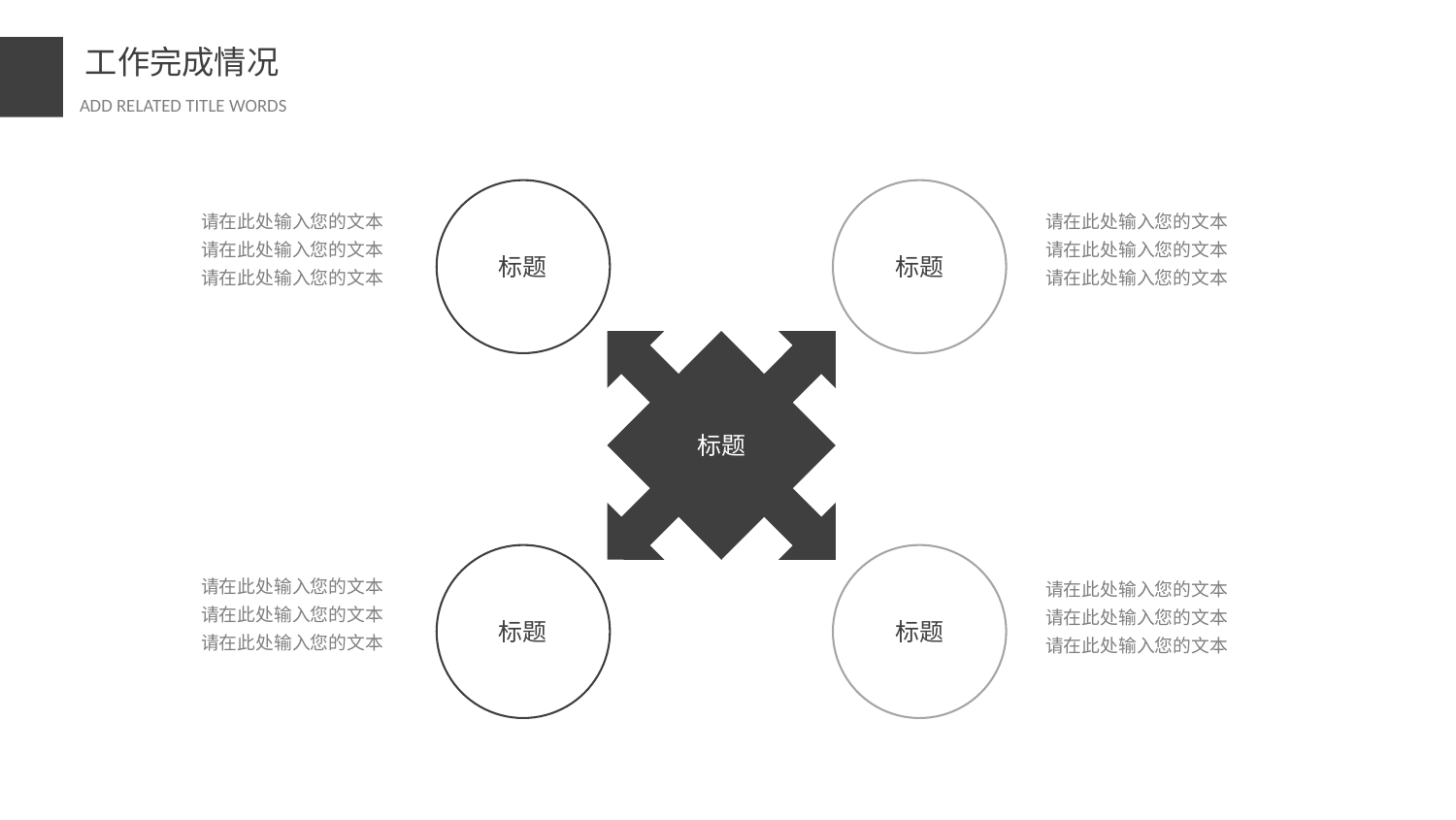

标题
标题
请在此处输入您的文本
请在此处输入您的文本
请在此处输入您的文本
请在此处输入您的文本
请在此处输入您的文本
请在此处输入您的文本
标题
标题
标题
请在此处输入您的文本
请在此处输入您的文本
请在此处输入您的文本
请在此处输入您的文本
请在此处输入您的文本
请在此处输入您的文本